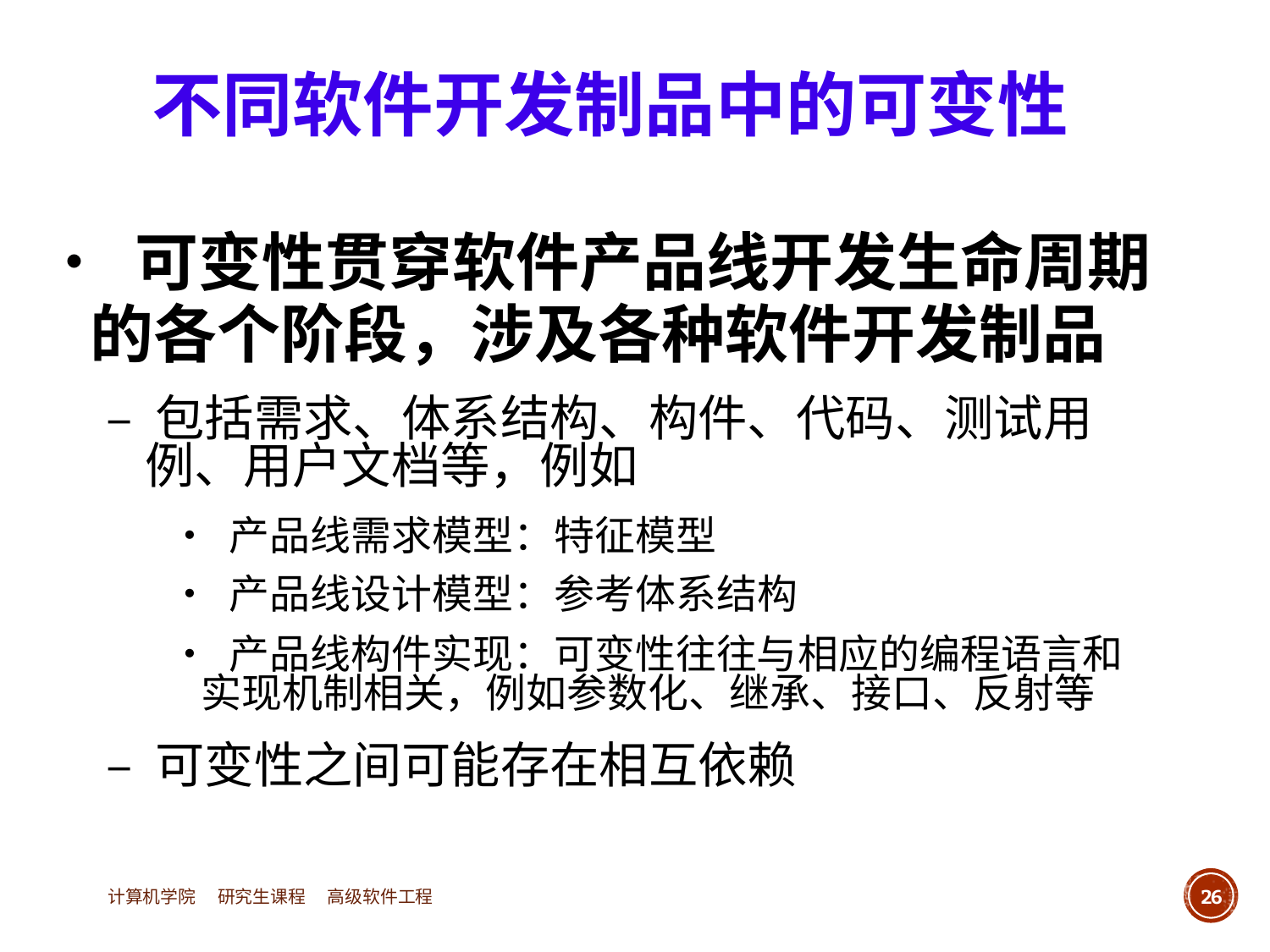

不同软件开发制品中的可变性

• 可变性贯穿软件产品线开发生命周期
	的各个阶段，涉及各种软件开发制品
		– 包括需求、体系结构、构件、代码、测试用
			例、用户文档等，例如
					• 产品线需求模型：特征模型
					• 产品线设计模型：参考体系结构
					• 产品线构件实现：可变性往往与相应的编程语言和
						实现机制相关，例如参数化、继承、接口、反射等
		– 可变性之间可能存在相互依赖
计算机学院    研究生课程    高级软件工程
26